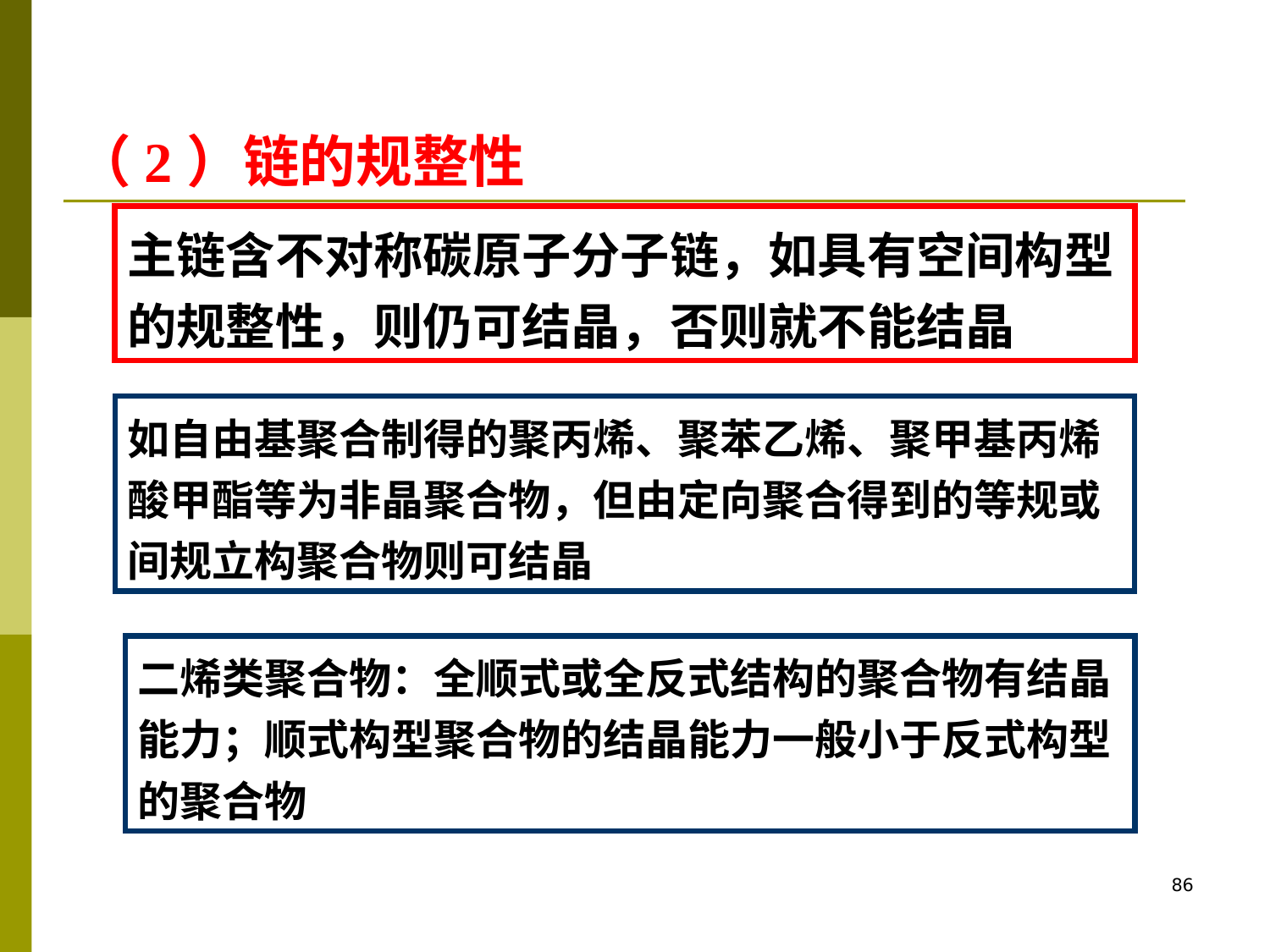

（2）链的规整性
主链含不对称碳原子分子链，如具有空间构型的规整性，则仍可结晶，否则就不能结晶
如自由基聚合制得的聚丙烯、聚苯乙烯、聚甲基丙烯酸甲酯等为非晶聚合物，但由定向聚合得到的等规或间规立构聚合物则可结晶
二烯类聚合物：全顺式或全反式结构的聚合物有结晶能力；顺式构型聚合物的结晶能力一般小于反式构型的聚合物
86